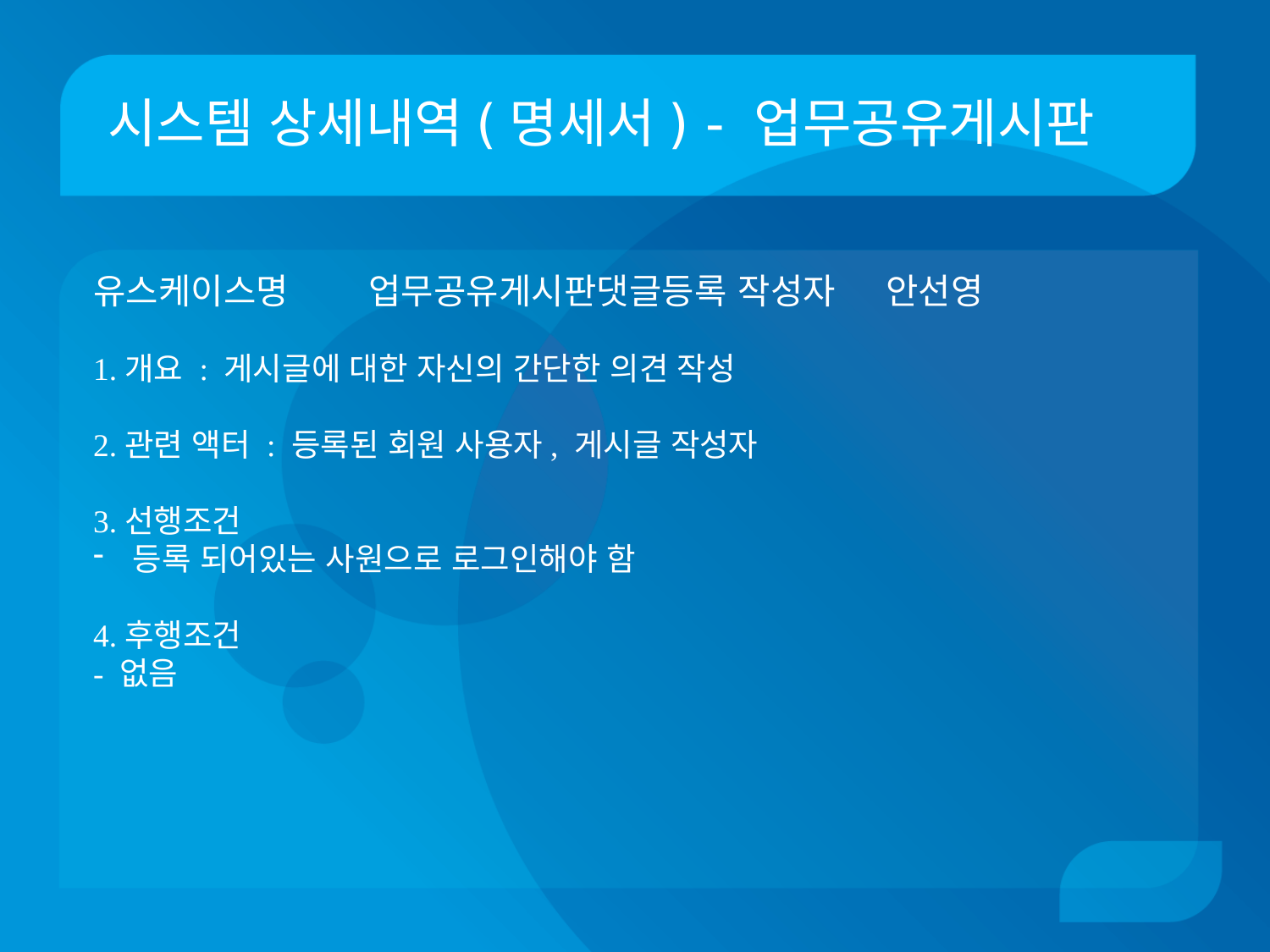

# 시스템 상세내역(명세서) - 업무공유게시판
유스케이스명        업무공유게시판댓글등록	 작성자     안선영
1.개요 : 게시글에 대한 자신의 간단한 의견 작성

2.관련 액터 : 등록된 회원 사용자, 게시글 작성자

3.선행조건
등록 되어있는 사원으로 로그인해야 함

4.후행조건
- 없음